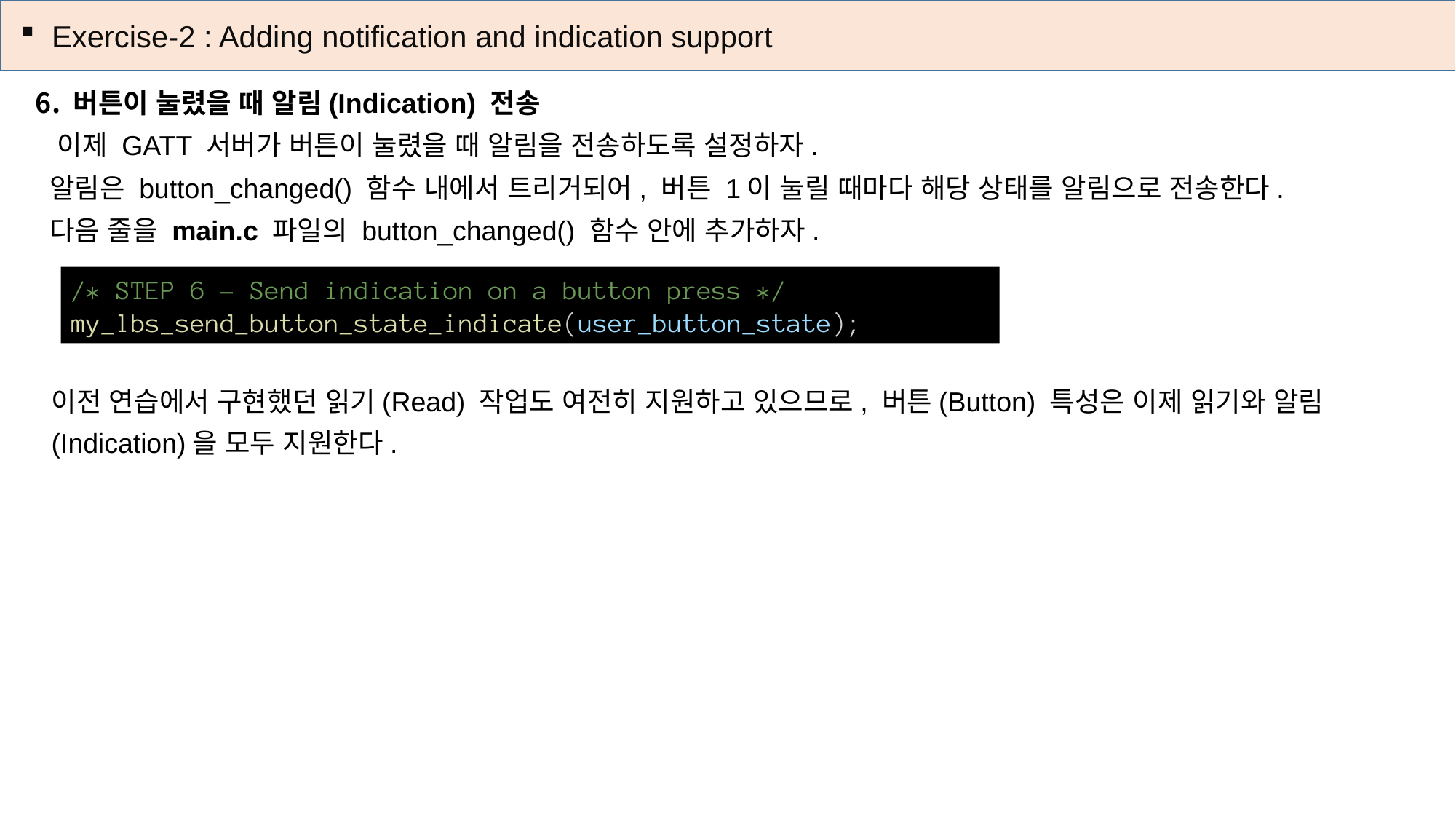

Exercise-2 : Adding notification and indication support
 버튼이 눌렸을 때 알림(Indication) 전송
  이제 GATT 서버가 버튼이 눌렸을 때 알림을 전송하도록 설정하자.
 알림은 button_changed() 함수 내에서 트리거되어, 버튼 1이 눌릴 때마다 해당 상태를 알림으로 전송한다.
 다음 줄을 main.c 파일의 button_changed() 함수 안에 추가하자.
/* STEP 6 - Send indication on a button press */
my_lbs_send_button_state_indicate(user_button_state);
이전 연습에서 구현했던 읽기(Read) 작업도 여전히 지원하고 있으므로, 버튼(Button) 특성은 이제 읽기와 알림(Indication)을 모두 지원한다.